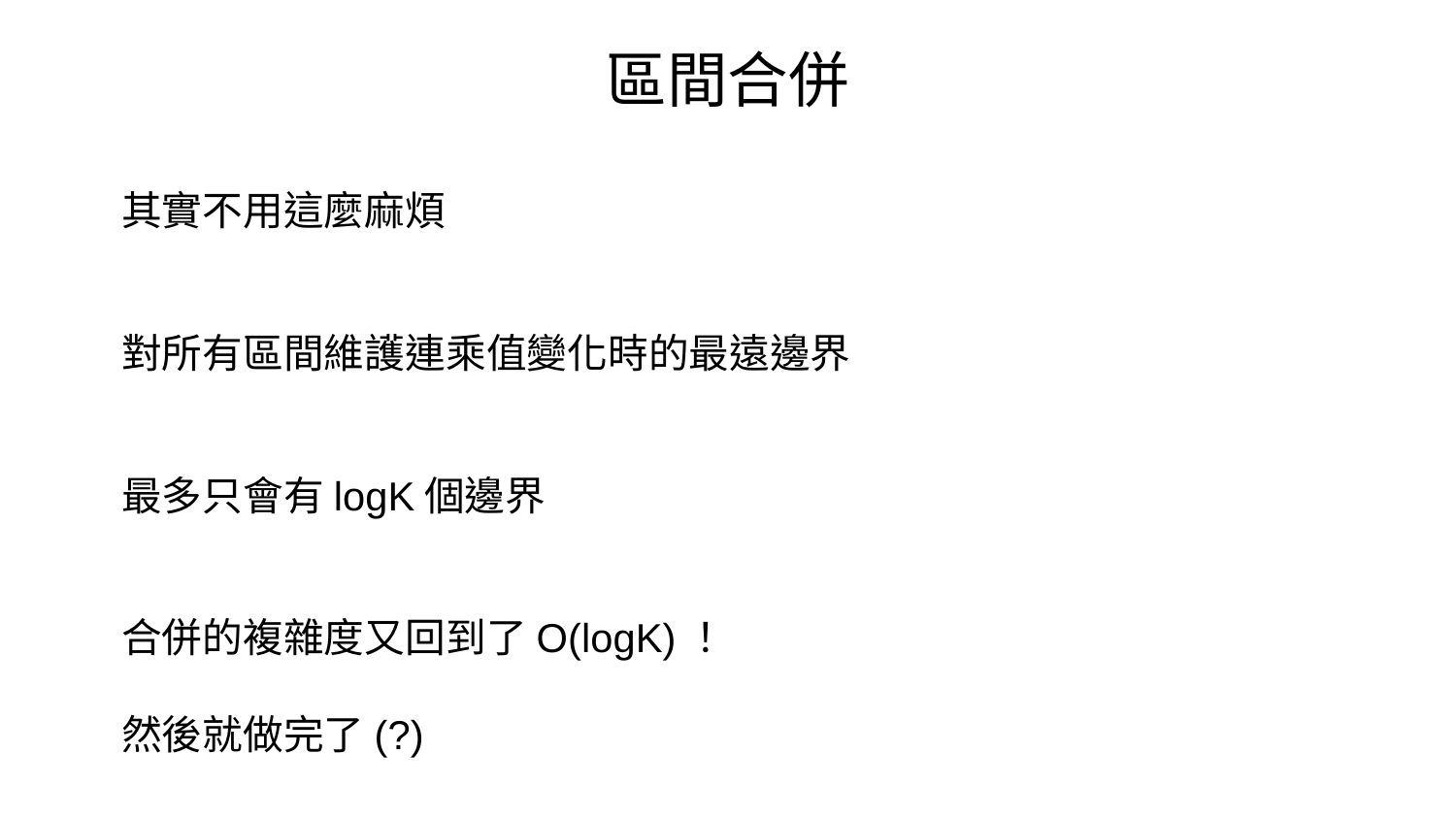

區間合併
其實不用這麼麻煩

對所有區間維護連乘值變化時的最遠邊界
最多只會有logK個邊界

合併的複雜度又回到了O(logK)！

然後就做完了(?)